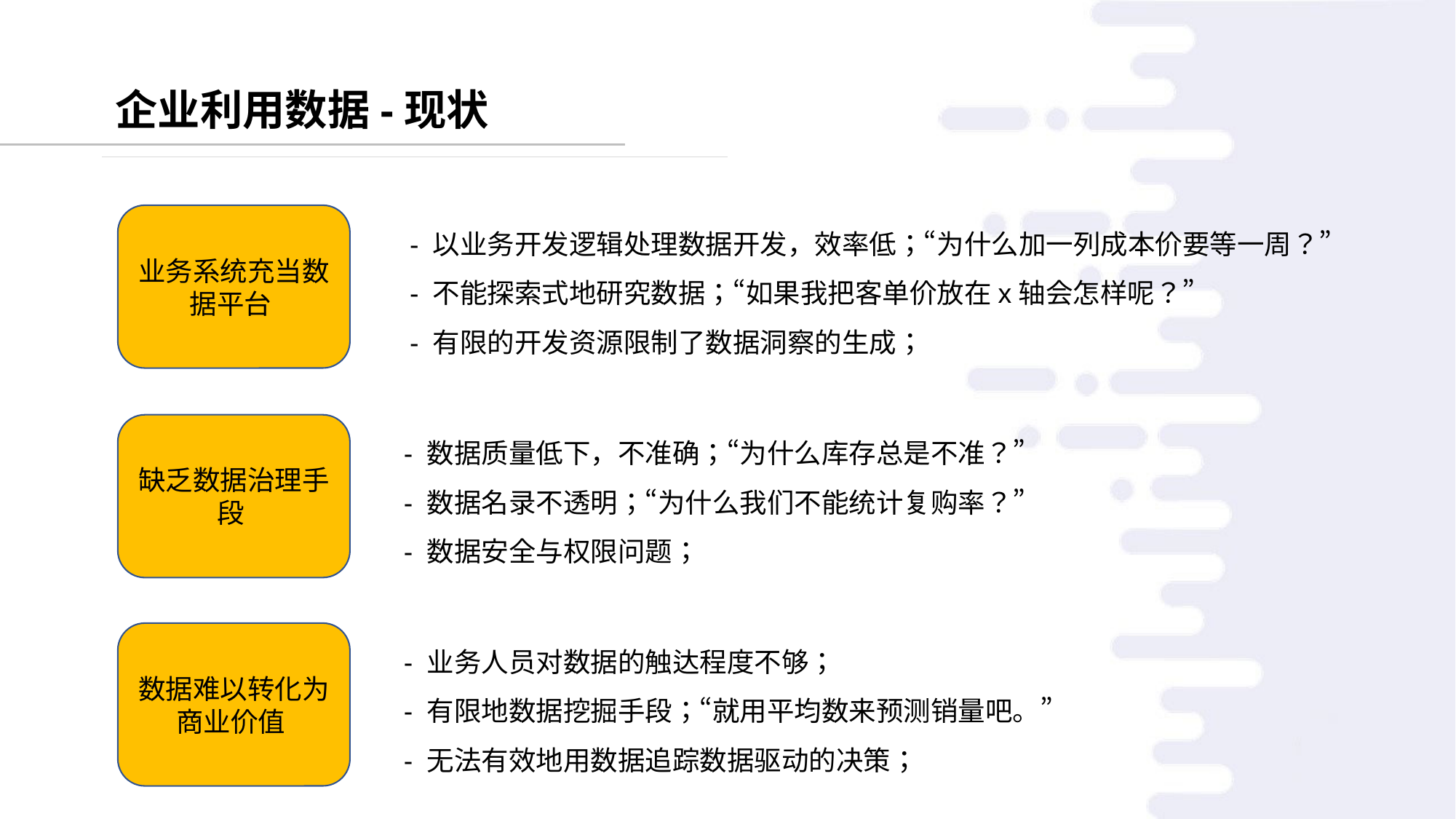

企业利用数据-现状
- 以业务开发逻辑处理数据开发，效率低；“为什么加一列成本价要等一周？”
- 不能探索式地研究数据；“如果我把客单价放在x轴会怎样呢？”
- 有限的开发资源限制了数据洞察的生成；

业务系统充当数据平台
- 数据质量低下，不准确；“为什么库存总是不准？”
- 数据名录不透明；“为什么我们不能统计复购率？”
- 数据安全与权限问题；

缺乏数据治理手段
- 业务人员对数据的触达程度不够；
- 有限地数据挖掘手段；“就用平均数来预测销量吧。”
- 无法有效地用数据追踪数据驱动的决策；
数据难以转化为商业价值